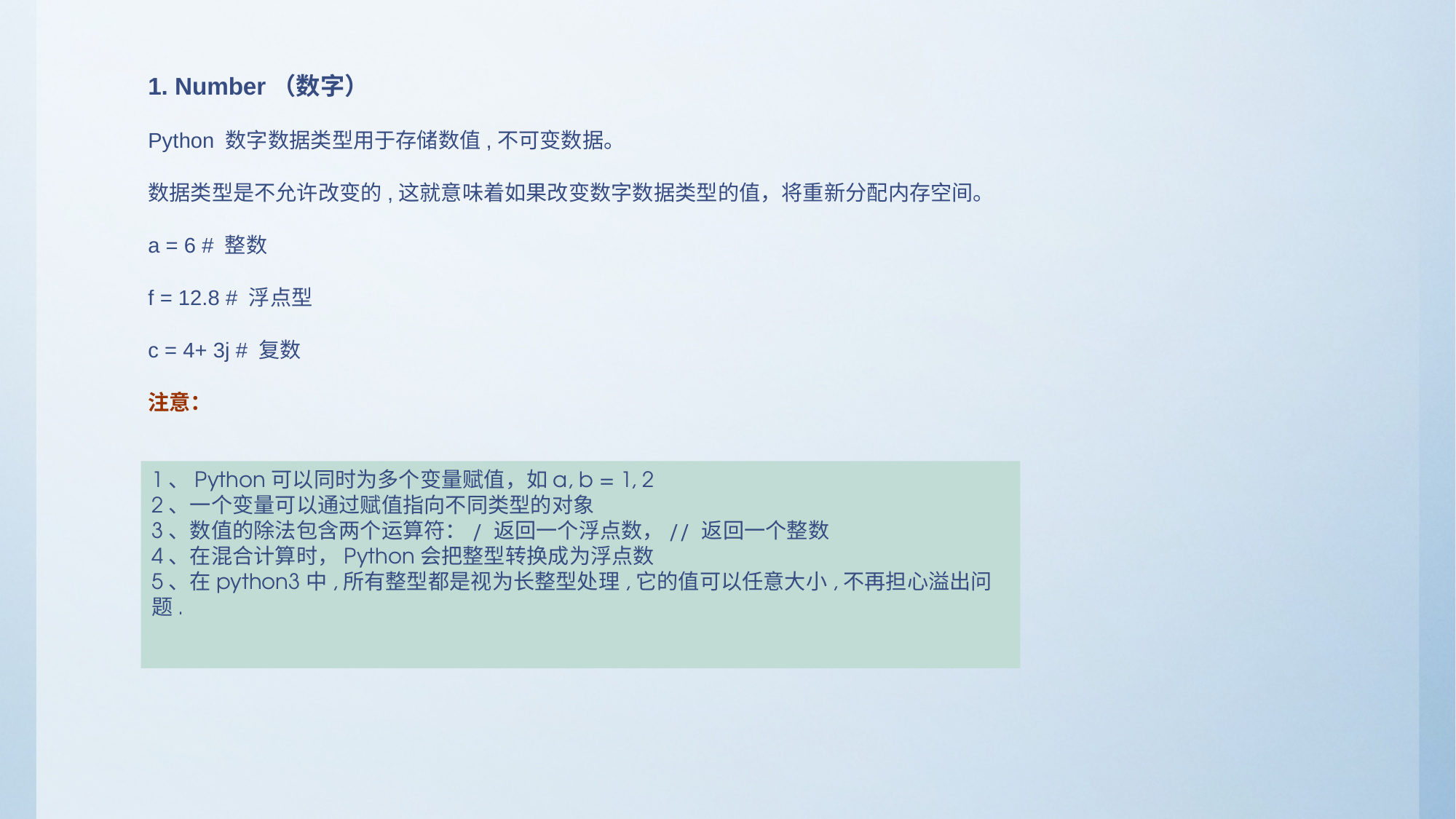

1. Number（数字）
Python 数字数据类型用于存储数值,不可变数据。
数据类型是不允许改变的,这就意味着如果改变数字数据类型的值，将重新分配内存空间。
a = 6 # 整数
f = 12.8 # 浮点型
c = 4+ 3j # 复数
注意：

1、Python可以同时为多个变量赋值，如a, b = 1, 2
2、一个变量可以通过赋值指向不同类型的对象
3、数值的除法包含两个运算符：/ 返回一个浮点数，// 返回一个整数
4、在混合计算时，Python会把整型转换成为浮点数
5、在python3中,所有整型都是视为长整型处理,它的值可以任意大小,不再担心溢出问题.